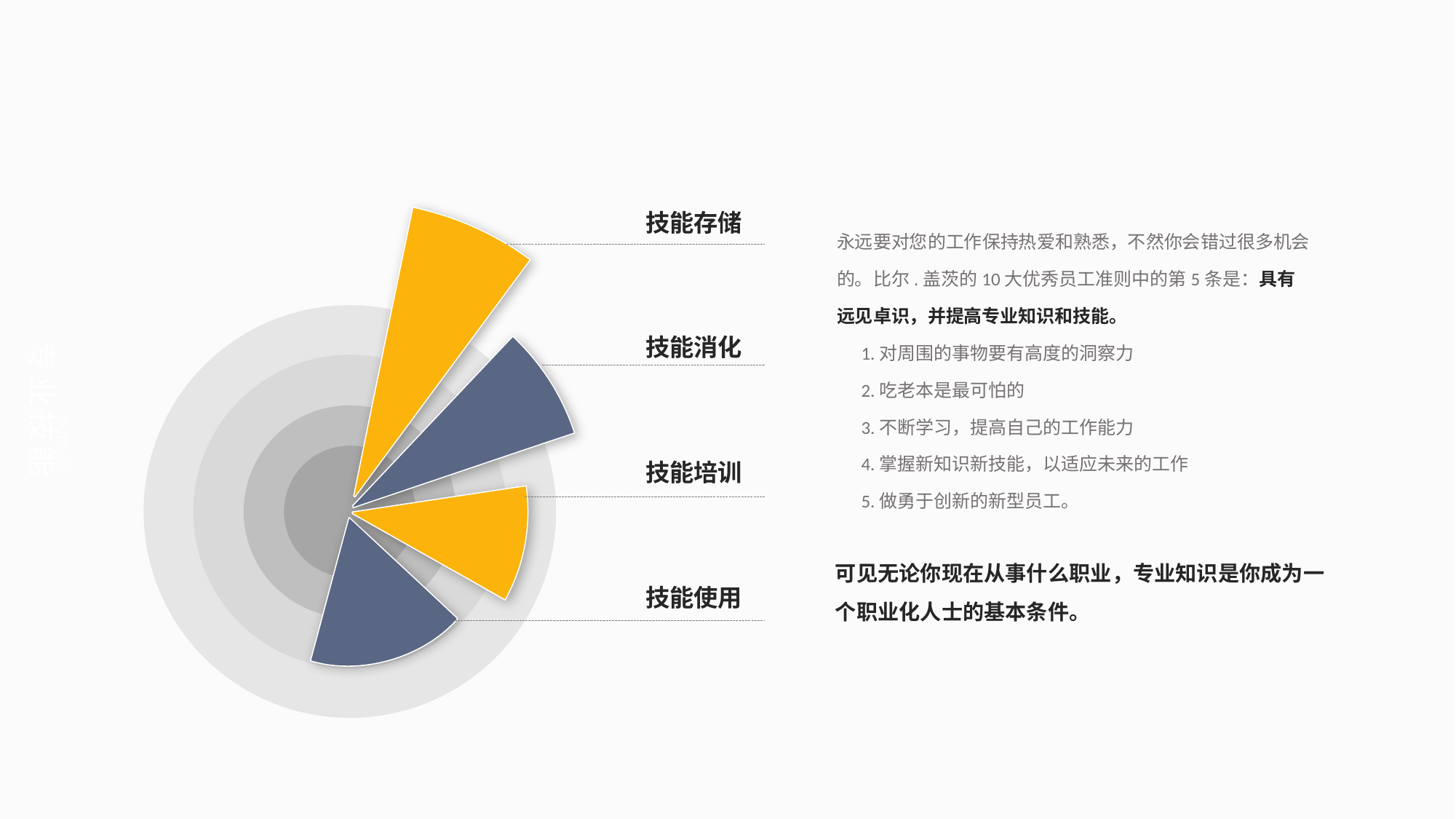

技能存储

永远要对您的工作保持热爱和熟悉，不然你会错过很多机会的。比尔.盖茨的10大优秀员工准则中的第5条是：具有远见卓识，并提高专业知识和技能。
     1.对周围的事物要有高度的洞察力
     2.吃老本是最可怕的
     3.不断学习，提高自己的工作能力
     4.掌握新知识新技能，以适应未来的工作
     5.做勇于创新的新型员工。

技能消化
专业技能
PART 03

技能培训

可见无论你现在从事什么职业，专业知识是你成为一个职业化人士的基本条件。
技能使用